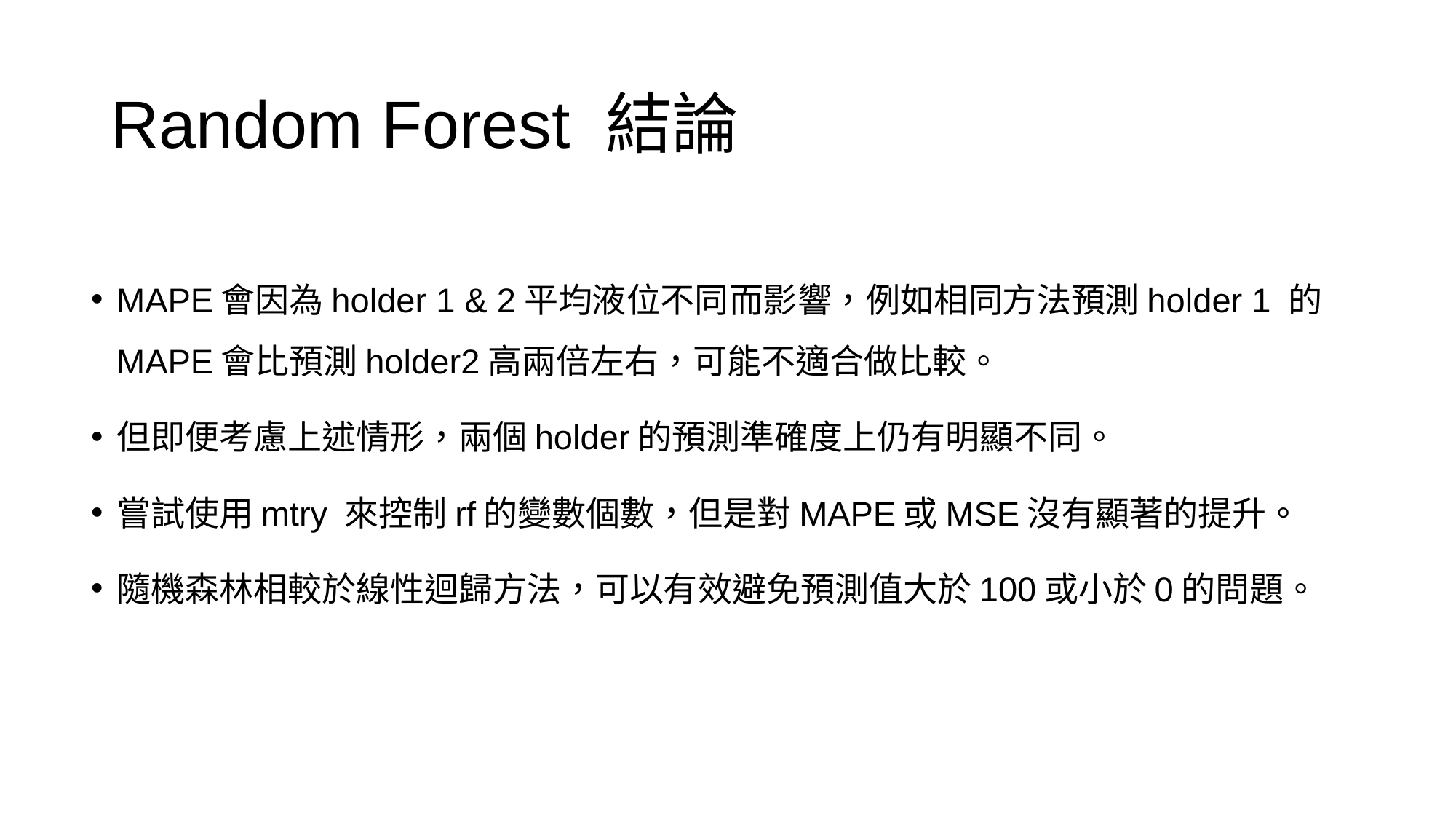

# Random Forest 結論
MAPE會因為holder 1 & 2平均液位不同而影響，例如相同方法預測holder 1 的MAPE會比預測holder2高兩倍左右，可能不適合做比較。
但即便考慮上述情形，兩個holder的預測準確度上仍有明顯不同。
嘗試使用mtry 來控制rf的變數個數，但是對MAPE或MSE沒有顯著的提升。
隨機森林相較於線性迴歸方法，可以有效避免預測值大於100或小於0的問題。